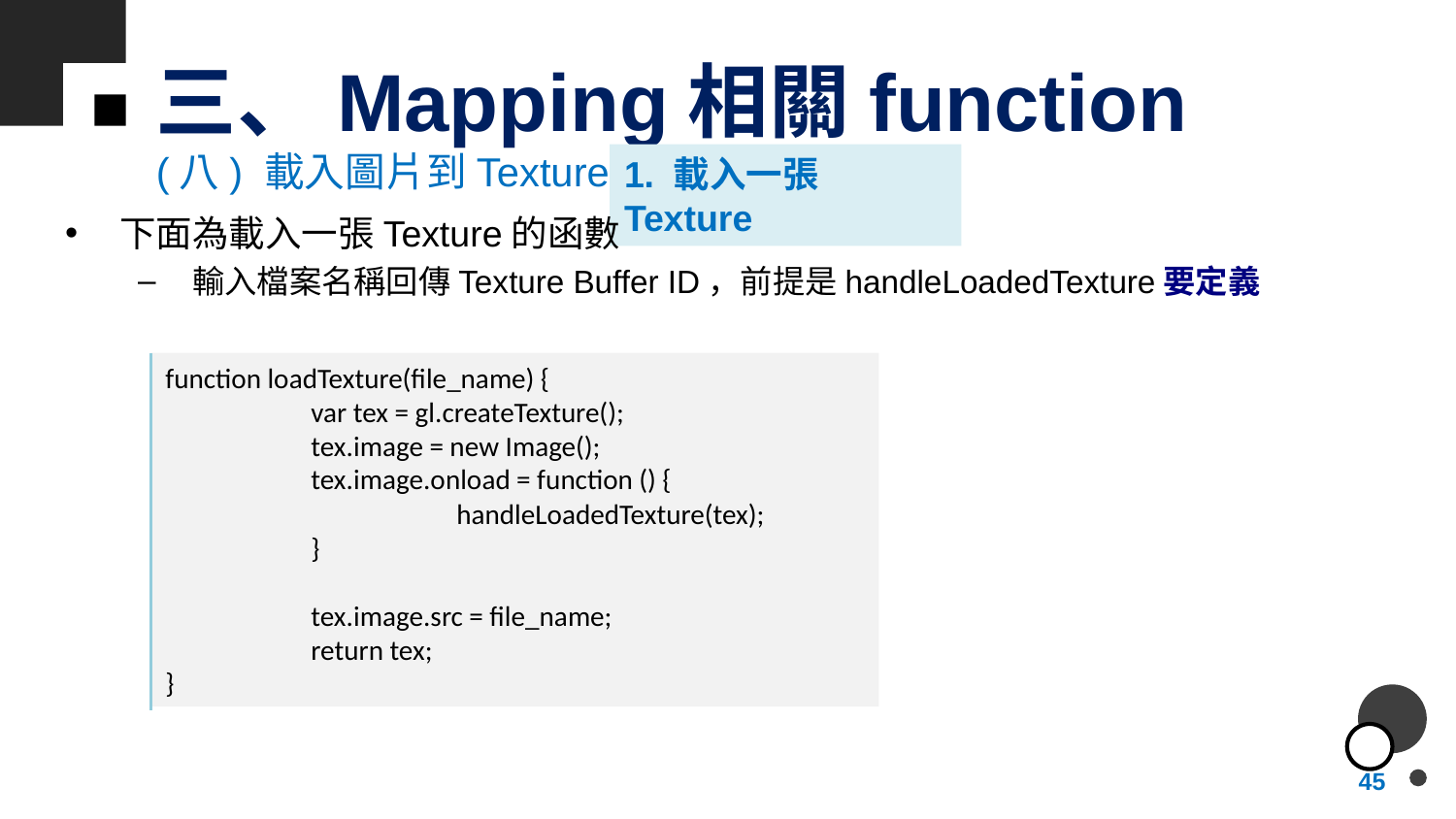

# 三、Mapping相關function
(八) 載入圖片到Texture
1. 載入一張Texture
下面為載入一張Texture的函數
輸入檔案名稱回傳Texture Buffer ID，前提是handleLoadedTexture要定義
function loadTexture(file_name) {
	var tex = gl.createTexture();
	tex.image = new Image();
	tex.image.onload = function () {
		handleLoadedTexture(tex);
	}

	tex.image.src = file_name;
	return tex;
}

45